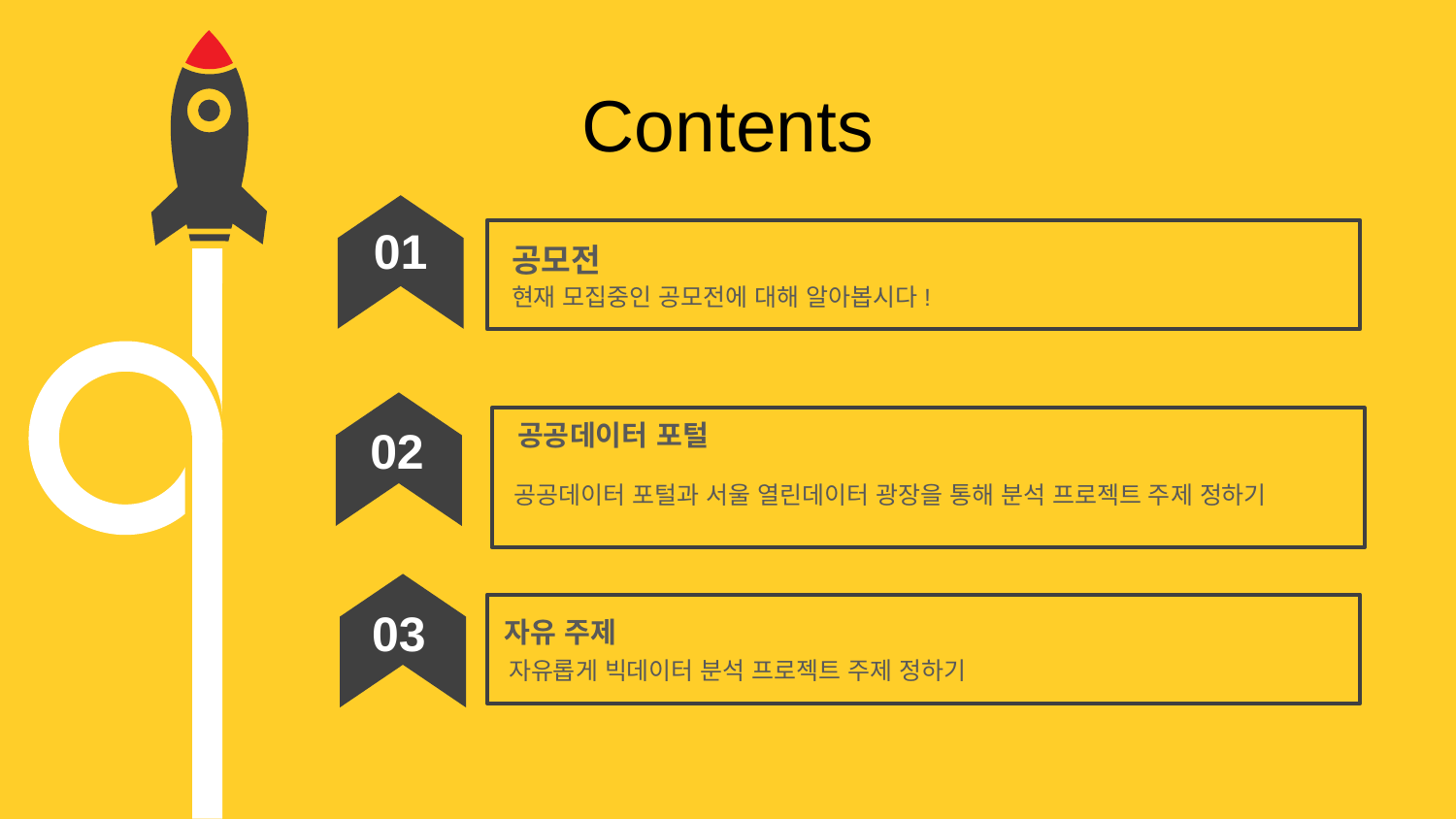

Contents

01

공모전
현재 모집중인 공모전에 대해 알아봅시다!

공공데이터 포털
공공데이터 포털과 서울 열린데이터 광장을 통해 분석 프로젝트 주제 정하기
02

03
자유 주제
자유롭게 빅데이터 분석 프로젝트 주제 정하기